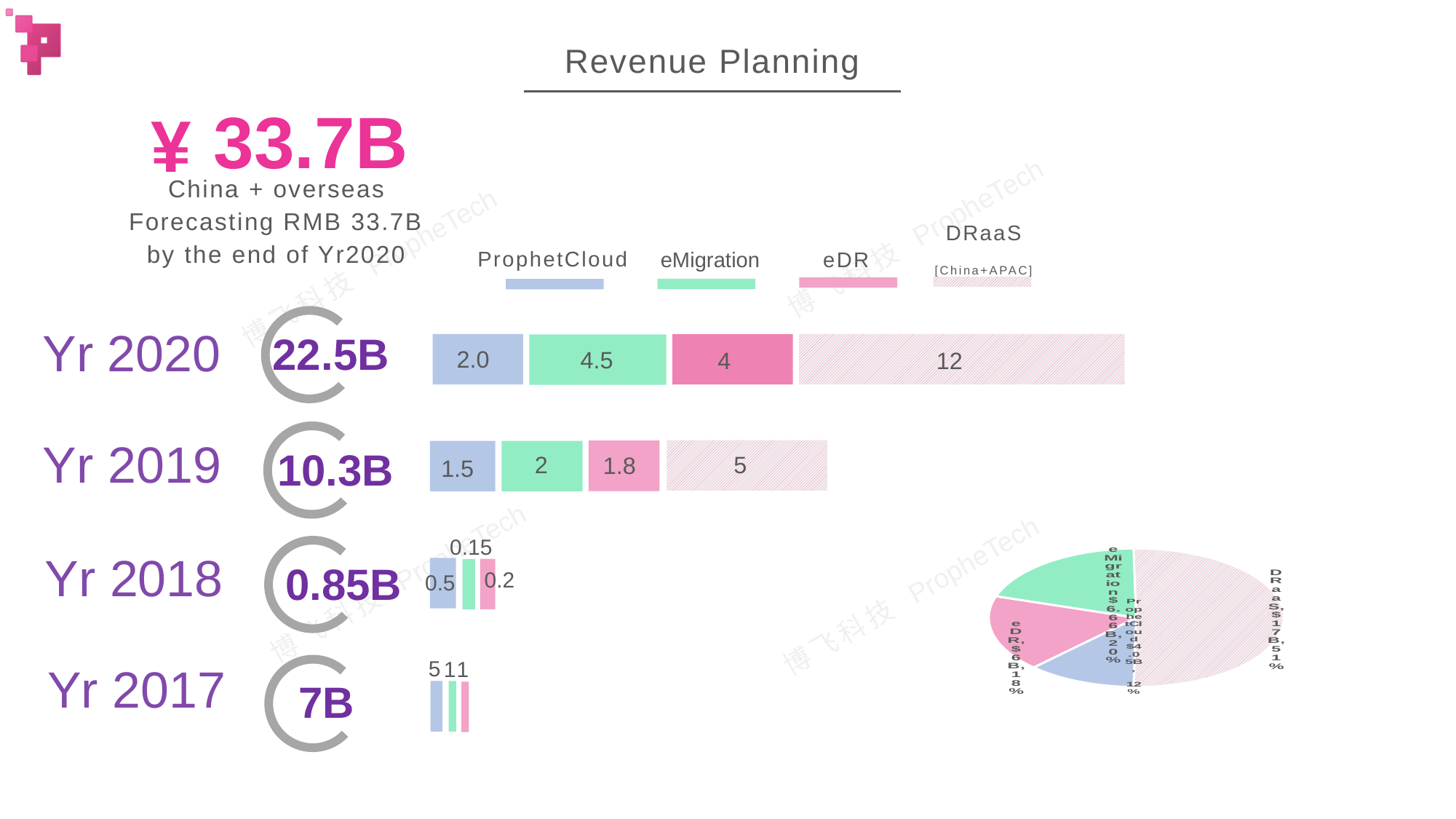

# Revenue Planning
33.7B

¥
China + overseas
Forecasting RMB 33.7B by the end of Yr2020
DRaaS
[China+APAC]
ProphetCloud
eMigration
eDR

22.5B
Yr 2020

2.0
4.5
4
12

10.3B
Yr 2019

### Chart

| Category | 销售额 |
|---|---|
| 私有云 | 4.05 |
| 容灾 | 6.01 |
| 迁移 | 6.659999999999996 |
| DRaaS | 17.1 |

2
5
1.8
1.5
0.15

0.85B
Yr 2018

0.2
0.5
5
1
1
Yr 2017

7B